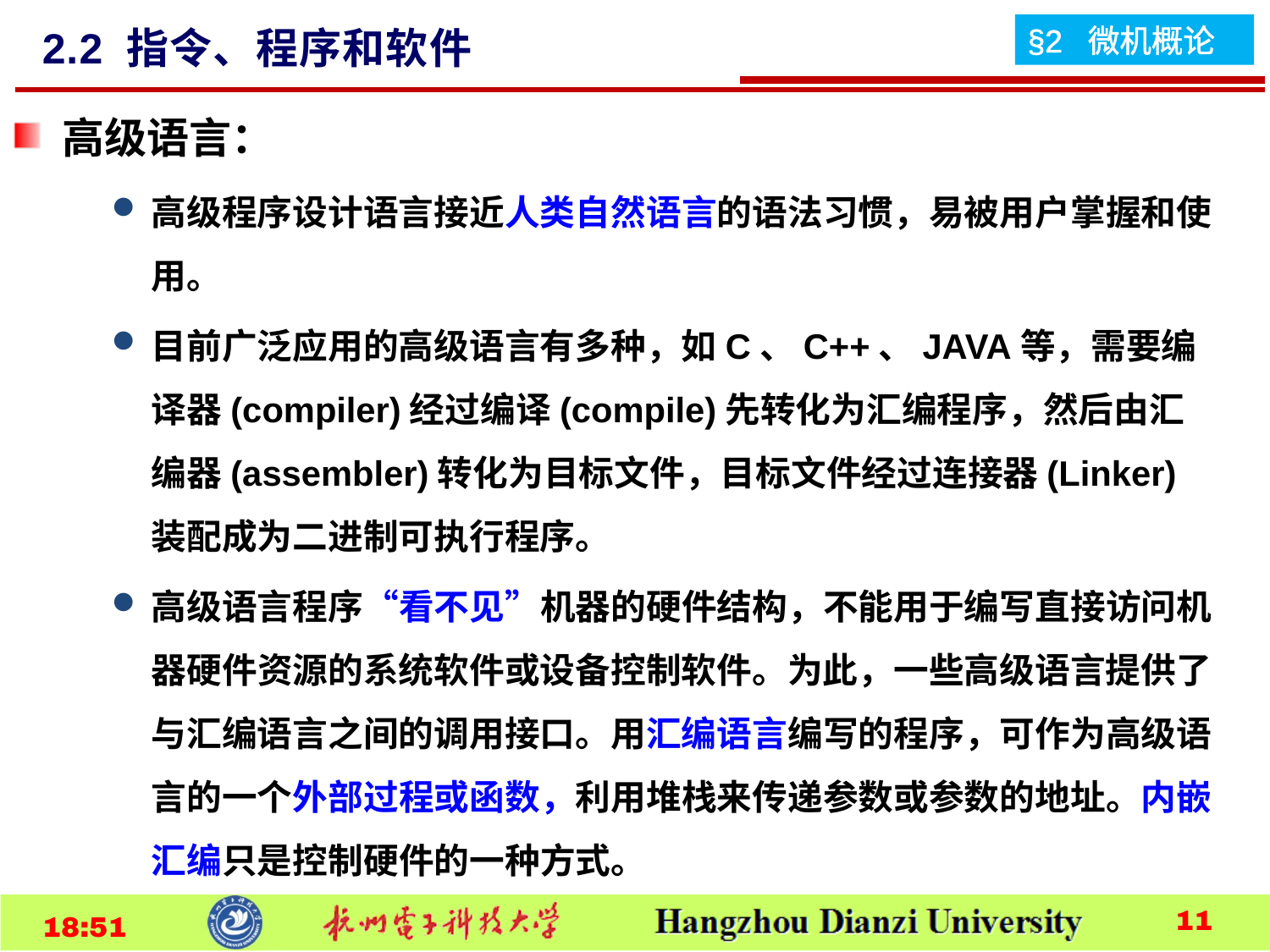

2.2 指令、程序和软件
高级语言：
高级程序设计语言接近人类自然语言的语法习惯，易被用户掌握和使用。
目前广泛应用的高级语言有多种，如C、C++、JAVA等，需要编译器(compiler)经过编译(compile)先转化为汇编程序，然后由汇编器(assembler)转化为目标文件，目标文件经过连接器(Linker)装配成为二进制可执行程序。
高级语言程序“看不见”机器的硬件结构，不能用于编写直接访问机器硬件资源的系统软件或设备控制软件。为此，一些高级语言提供了与汇编语言之间的调用接口。用汇编语言编写的程序，可作为高级语言的一个外部过程或函数，利用堆栈来传递参数或参数的地址。内嵌汇编只是控制硬件的一种方式。